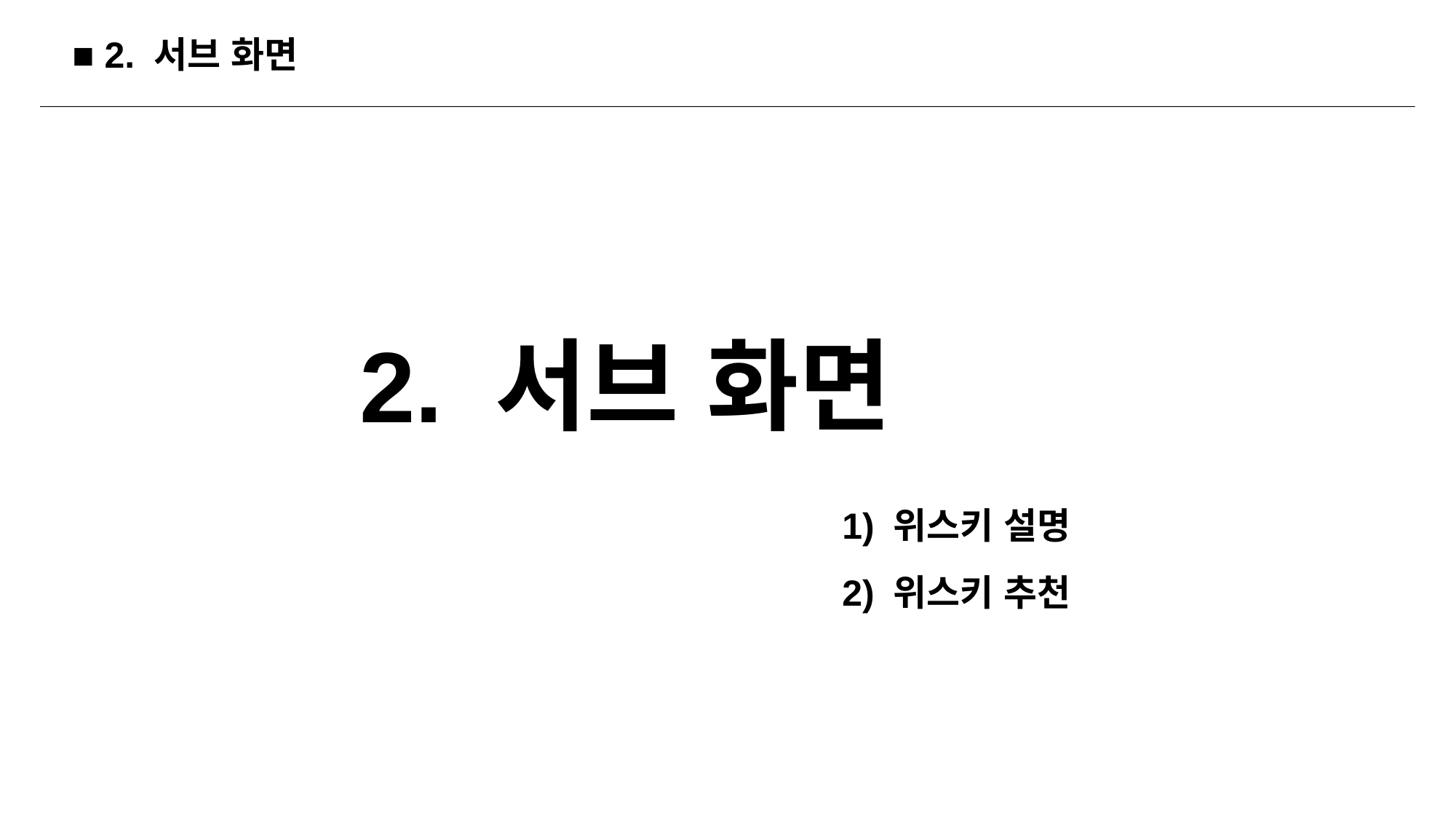

■ 2. 서브 화면

2. 서브 화면
1) 위스키 설명
2) 위스키 추천